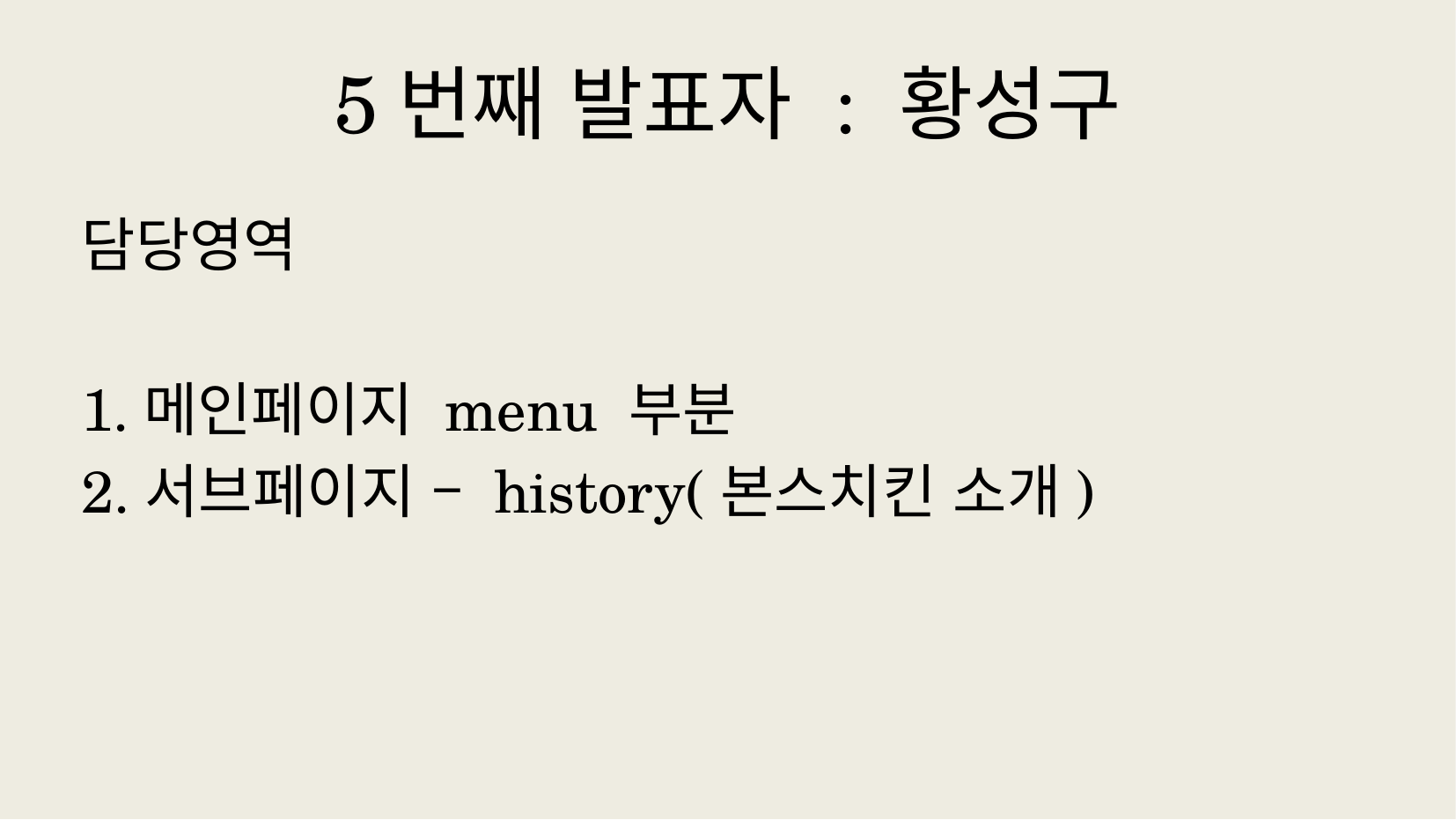

# 5번째 발표자 : 황성구
담당영역

1.메인페이지 menu 부분
2.서브페이지 – history(본스치킨 소개)